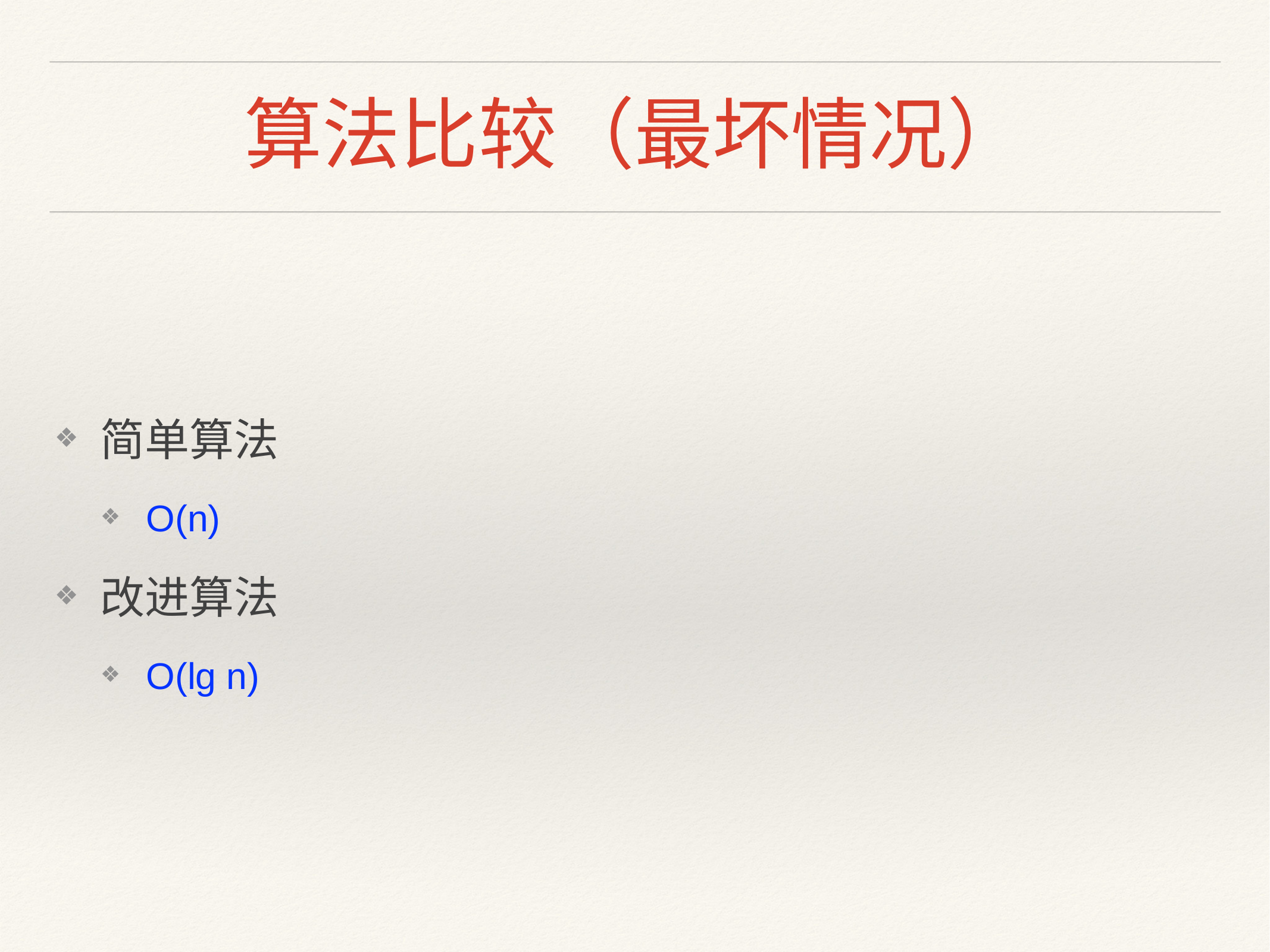

# 算法比较（最坏情况）
简单算法
O(n)
改进算法
O(lg n)